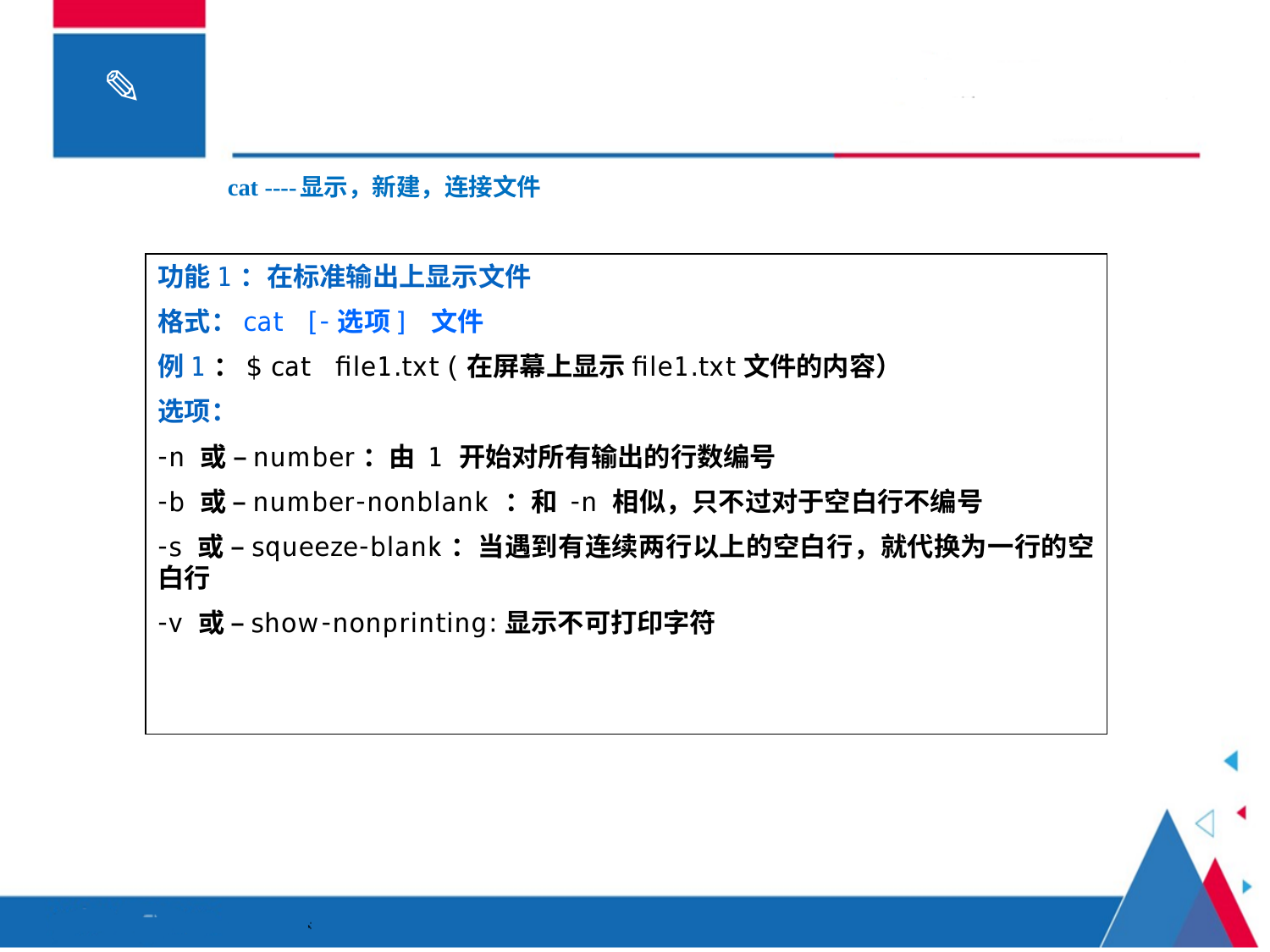

# cat ----显示，新建，连接文件
功能1：在标准输出上显示文件
格式：cat   [-选项]  文件
例1：$ cat   file1.txt (在屏幕上显示file1.txt文件的内容）
选项：
-n 或 –number：由 1 开始对所有输出的行数编号
-b 或 –number-nonblank ：和 -n 相似，只不过对于空白行不编号
-s 或 –squeeze-blank：当遇到有连续两行以上的空白行，就代换为一行的空白行
-v 或 –show-nonprinting:显示不可打印字符